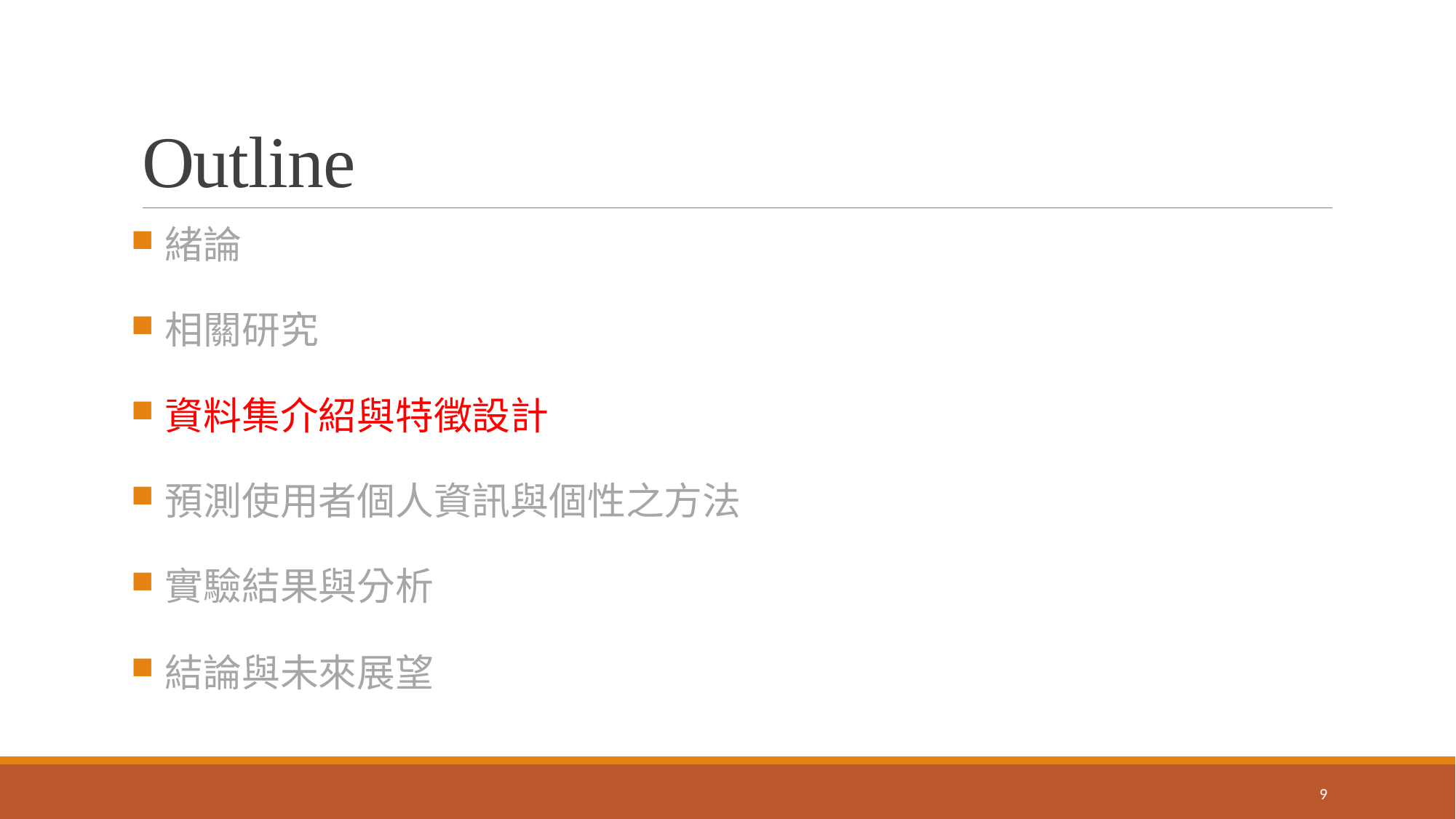

# Outline
 緒論

 相關研究

 資料集介紹與特徵設計

 預測使用者個人資訊與個性之方法

 實驗結果與分析

 結論與未來展望
9